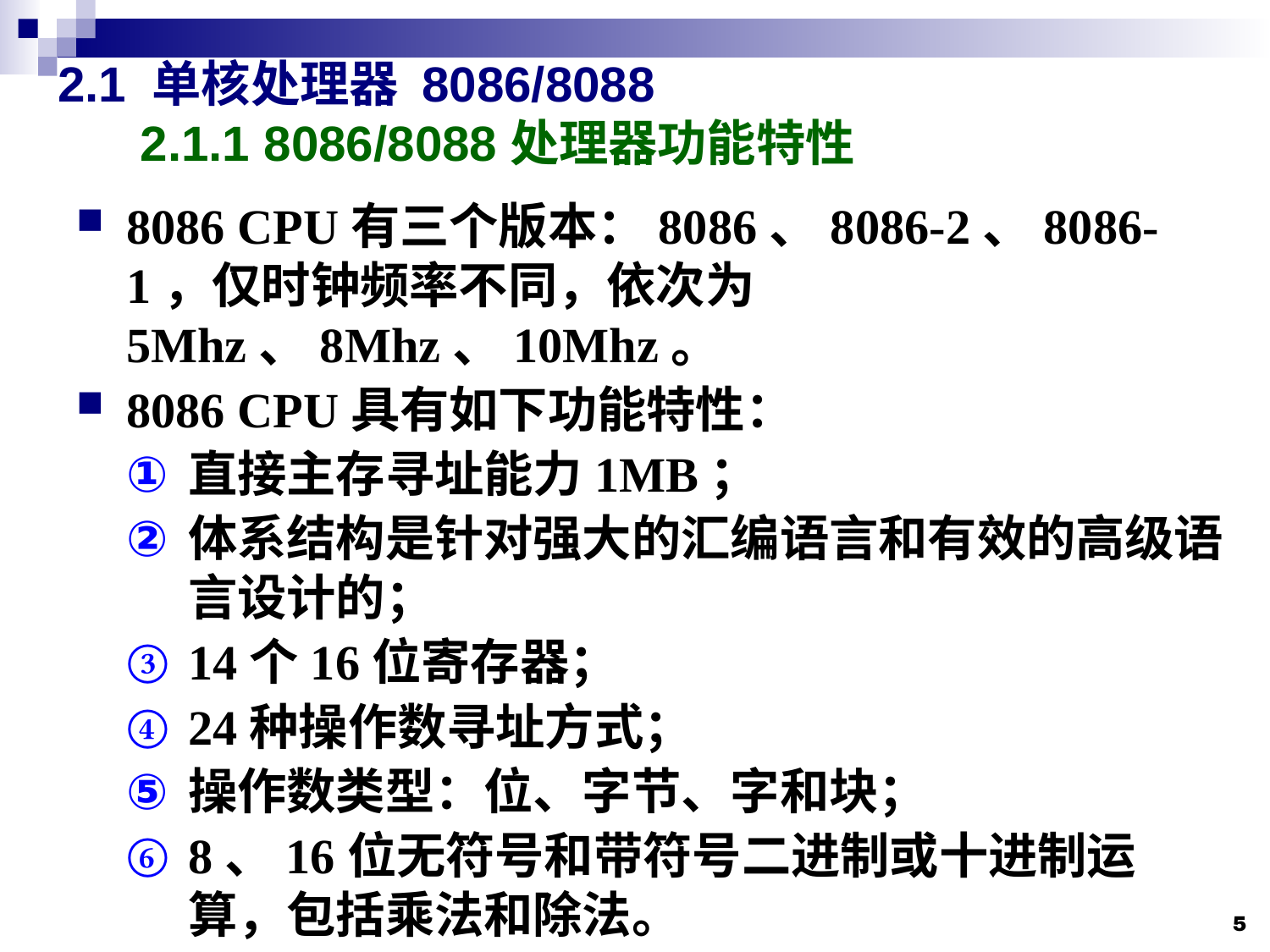

# 2.1 单核处理器 8086/8088 2.1.1 8086/8088处理器功能特性
8086 CPU有三个版本：8086、8086-2、8086-1，仅时钟频率不同，依次为5Mhz、8Mhz、10Mhz。
8086 CPU具有如下功能特性：
直接主存寻址能力1MB；
体系结构是针对强大的汇编语言和有效的高级语言设计的；
14个16位寄存器；
24种操作数寻址方式；
操作数类型：位、字节、字和块；
8、16位无符号和带符号二进制或十进制运算，包括乘法和除法。
5